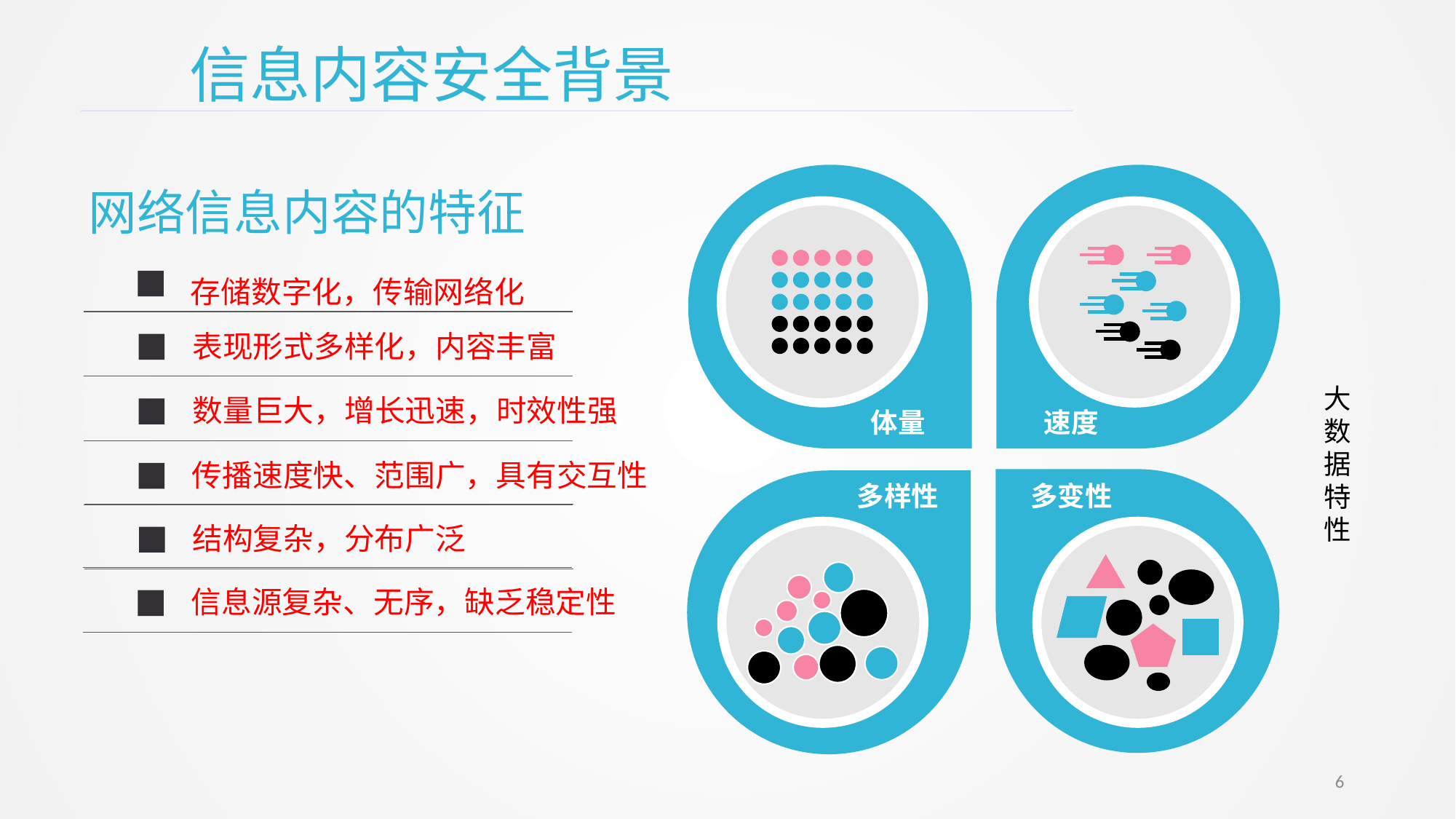

信息内容安全背景

体量
速度

多样性
多变性

网络信息内容的特征
存储数字化，传输网络化

表现形式多样化，内容丰富

大数据特性
数量巨大，增长迅速，时效性强

传播速度快、范围广，具有交互性

结构复杂，分布广泛

信息源复杂、无序，缺乏稳定性

6